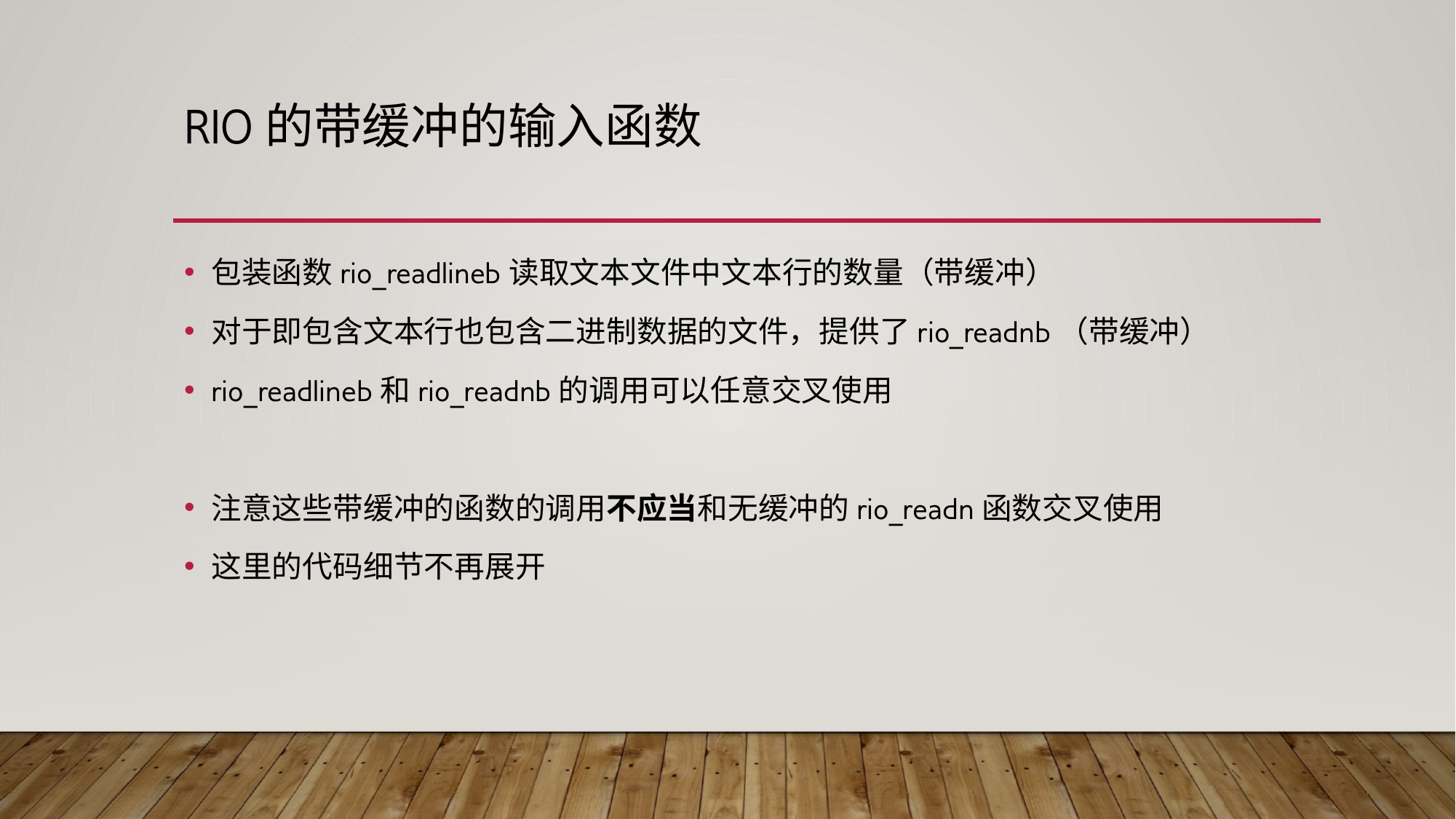

# RIO的带缓冲的输入函数
包装函数rio_readlineb读取文本文件中文本行的数量（带缓冲）
对于即包含文本行也包含二进制数据的文件，提供了rio_readnb（带缓冲）
rio_readlineb和rio_readnb的调用可以任意交叉使用

注意这些带缓冲的函数的调用不应当和无缓冲的rio_readn函数交叉使用
这里的代码细节不再展开